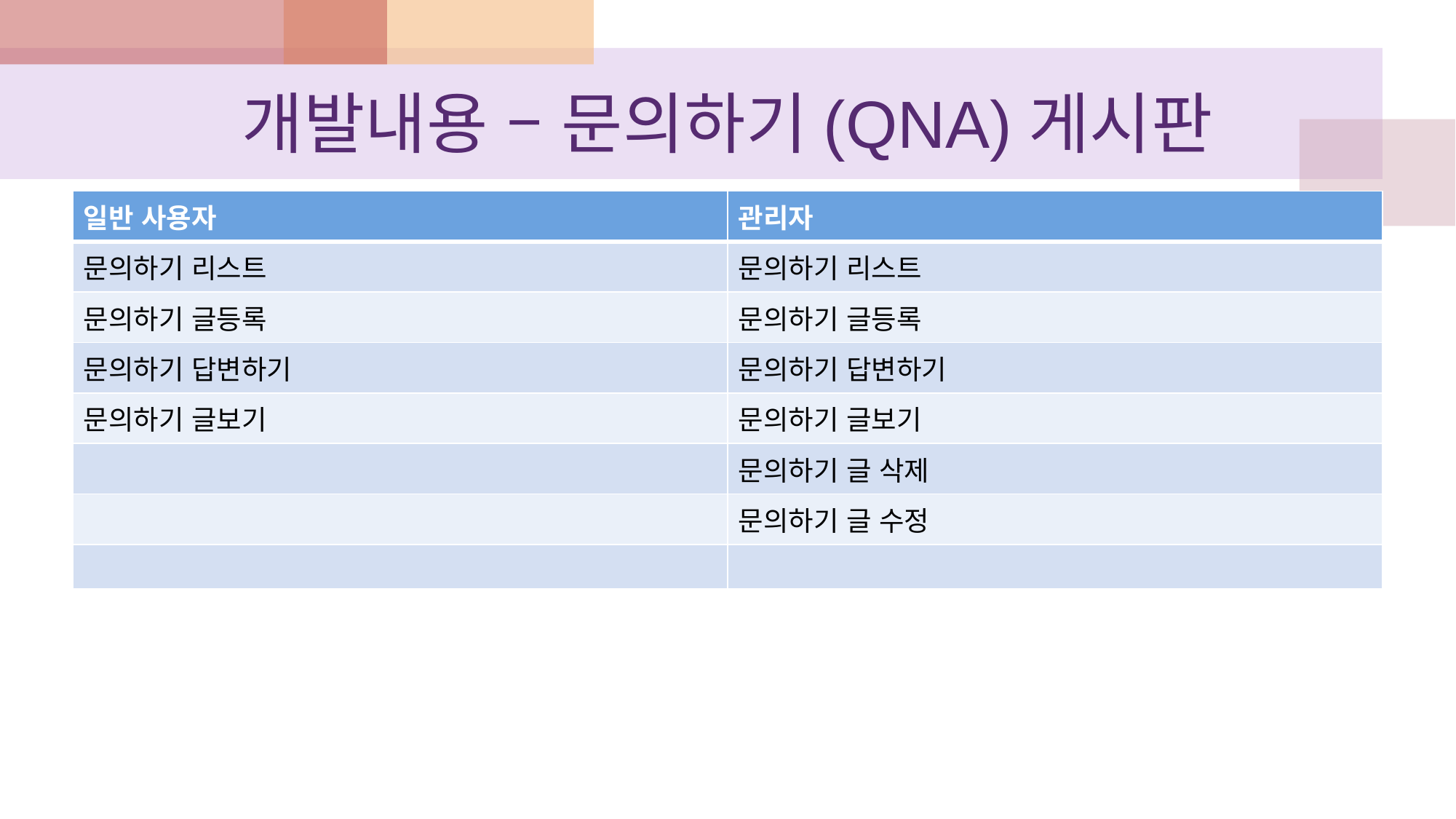

# 개발내용 – 문의하기(QNA)게시판
| 일반 사용자 | 관리자 |
| --- | --- |
| 문의하기 리스트 | 문의하기 리스트 |
| 문의하기 글등록 | 문의하기 글등록 |
| 문의하기 답변하기 | 문의하기 답변하기 |
| 문의하기 글보기 | 문의하기 글보기 |
|  | 문의하기 글 삭제 |
|  | 문의하기 글 수정 |
|  |  |